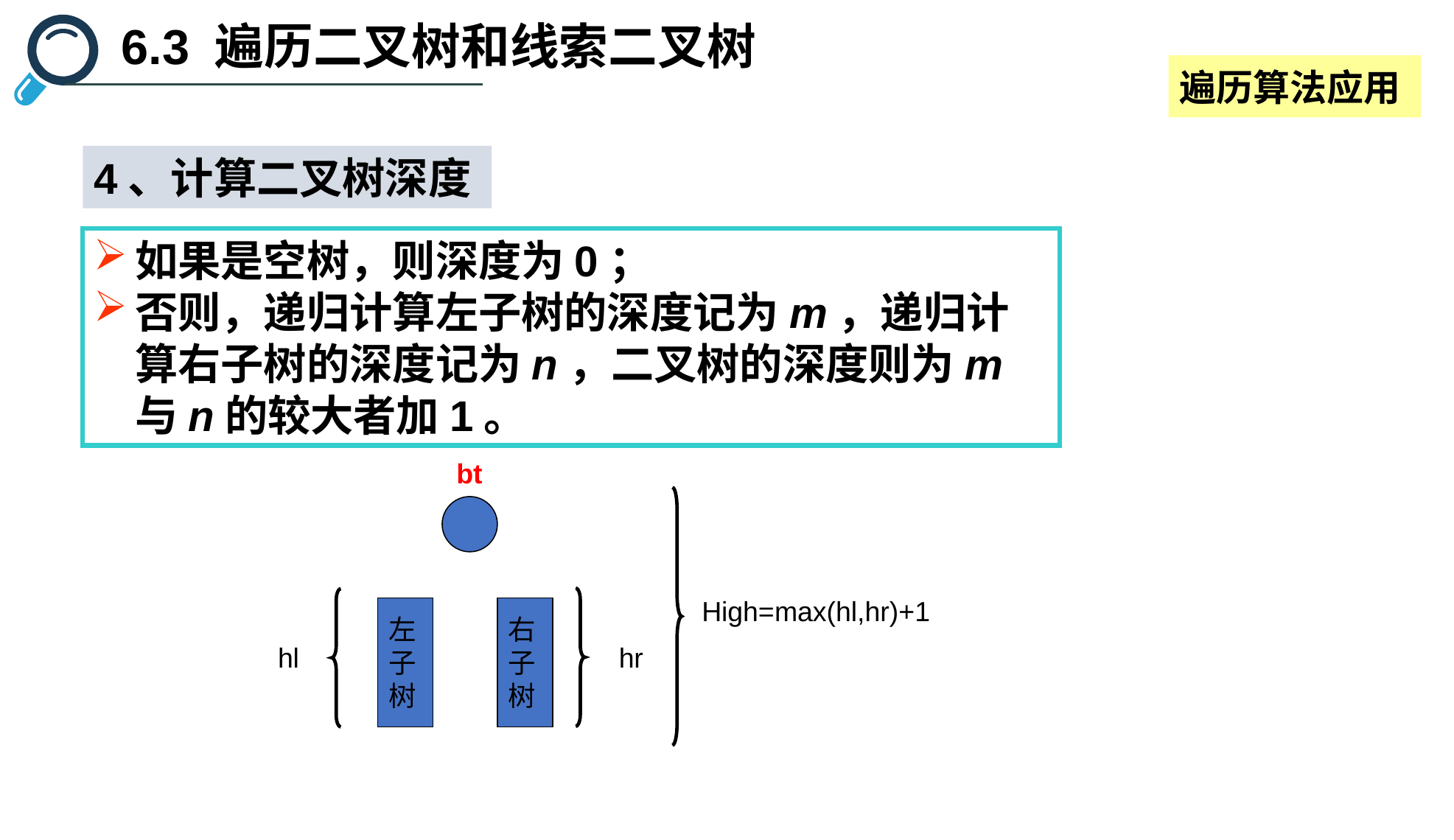

6.3 遍历二叉树和线索二叉树
遍历算法应用
4、计算二叉树深度
如果是空树，则深度为0；
否则，递归计算左子树的深度记为m，递归计算右子树的深度记为n，二叉树的深度则为m与n的较大者加1。
bt

High=max(hl,hr)+1
左
子
树
右
子
树
hl
hr